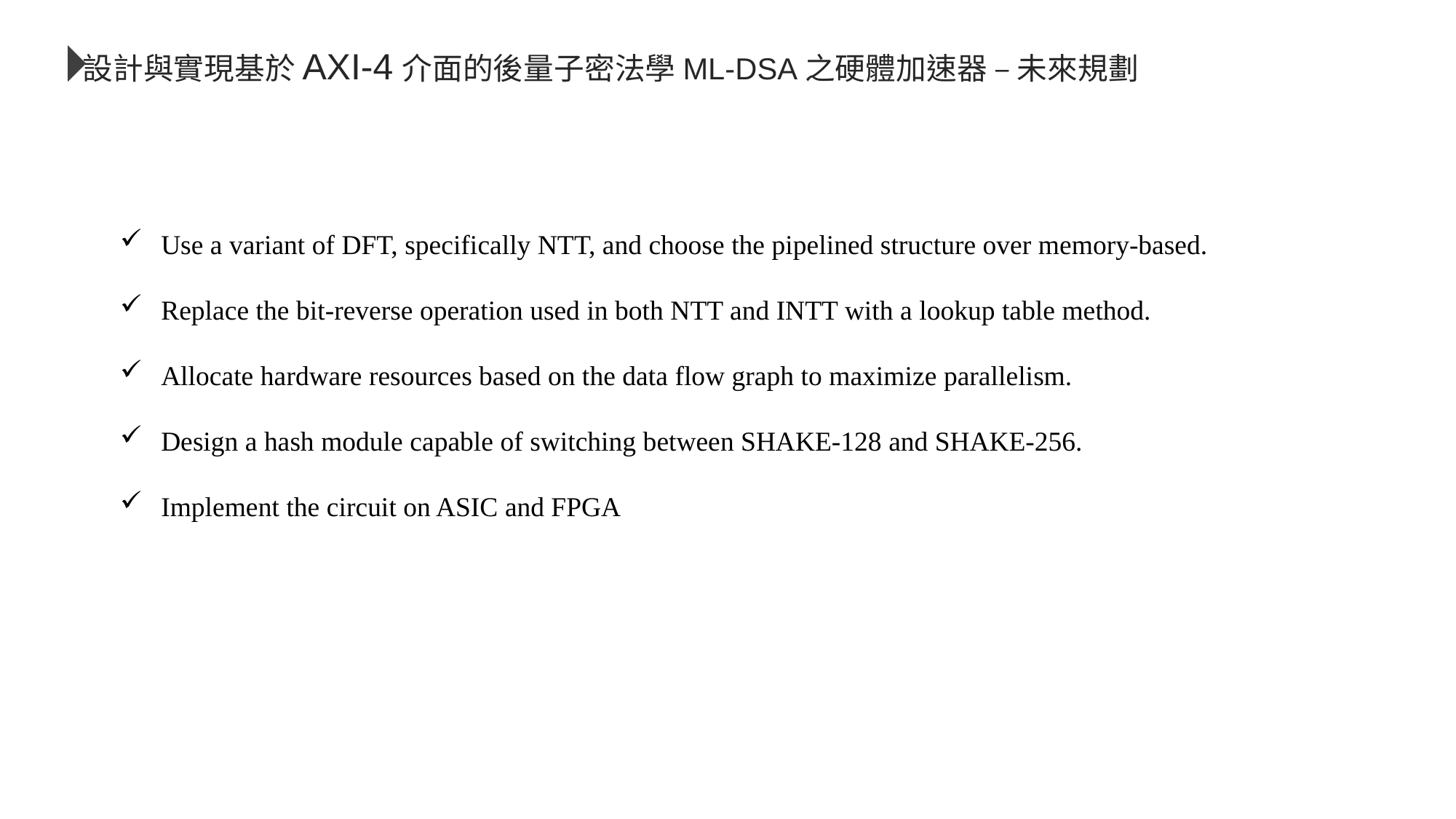

設計與實現基於AXI-4介面的後量子密法學ML-DSA之硬體加速器 – 未來規劃

Use a variant of DFT, specifically NTT, and choose the pipelined structure over memory-based.
Replace the bit-reverse operation used in both NTT and INTT with a lookup table method.
Allocate hardware resources based on the data flow graph to maximize parallelism.
Design a hash module capable of switching between SHAKE-128 and SHAKE-256.
Implement the circuit on ASIC and FPGA
78